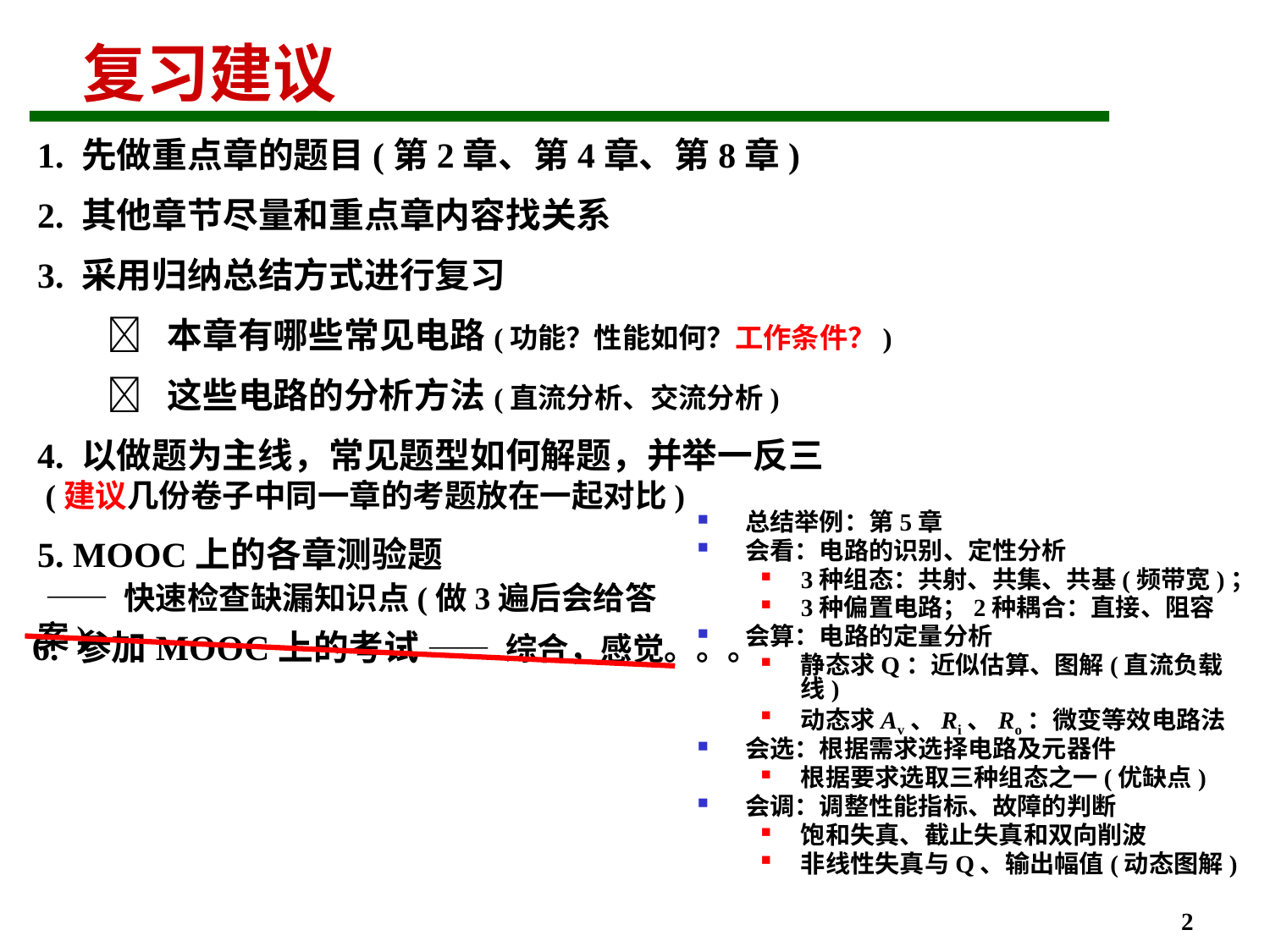

# 复习建议

1. 先做重点章的题目(第2章、第4章、第8章)
2. 其他章节尽量和重点章内容找关系
3. 采用归纳总结方式进行复习
•  本章有哪些常见电路(功能？性能如何？工作条件？)
•  这些电路的分析方法(直流分析、交流分析)
4. 以做题为主线，常见题型如何解题，并举一反三
 (建议几份卷子中同一章的考题放在一起对比)
总结举例：第5章
会看：电路的识别、定性分析
3种组态：共射、共集、共基(频带宽)；
3种偏置电路；2种耦合：直接、阻容
会算：电路的定量分析
静态求Q：近似估算、图解(直流负载线)
动态求Av、Ri、Ro：微变等效电路法
会选：根据需求选择电路及元器件
根据要求选取三种组态之一(优缺点)
会调：调整性能指标、故障的判断
饱和失真、截止失真和双向削波
非线性失真与Q、输出幅值(动态图解)
5. MOOC上的各章测验题
 —— 快速检查缺漏知识点(做3遍后会给答案)
6. 参加MOOC上的考试 ——  综合，感觉。。。
2